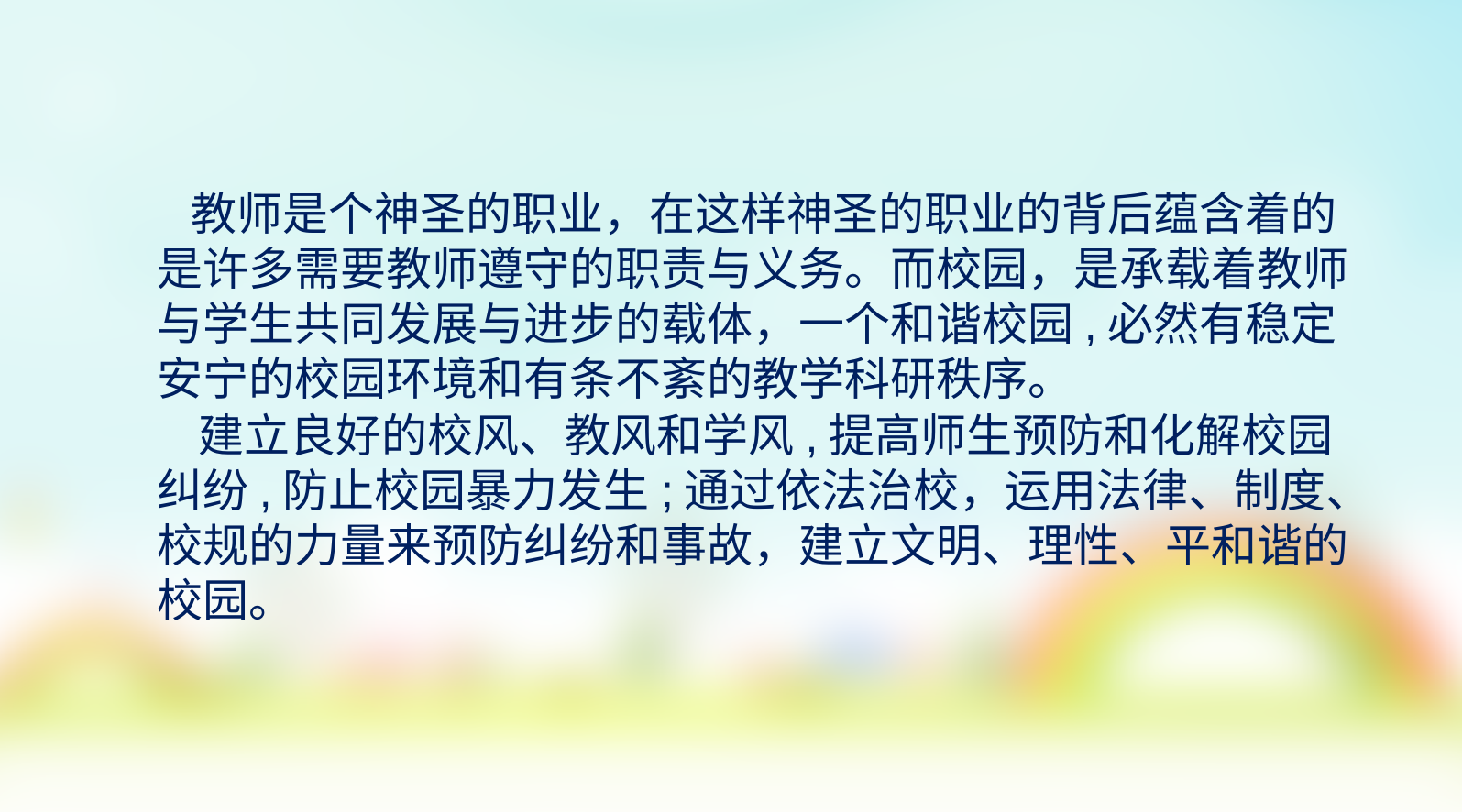

教师是个神圣的职业，在这样神圣的职业的背后蕴含着的是许多需要教师遵守的职责与义务。而校园，是承载着教师与学生共同发展与进步的载体，一个和谐校园,必然有稳定安宁的校园环境和有条不紊的教学科研秩序。
   建立良好的校风、教风和学风,提高师生预防和化解校园纠纷,防止校园暴力发生;通过依法治校，运用法律、制度、校规的力量来预防纠纷和事故，建立文明、理性、平和谐的校园。